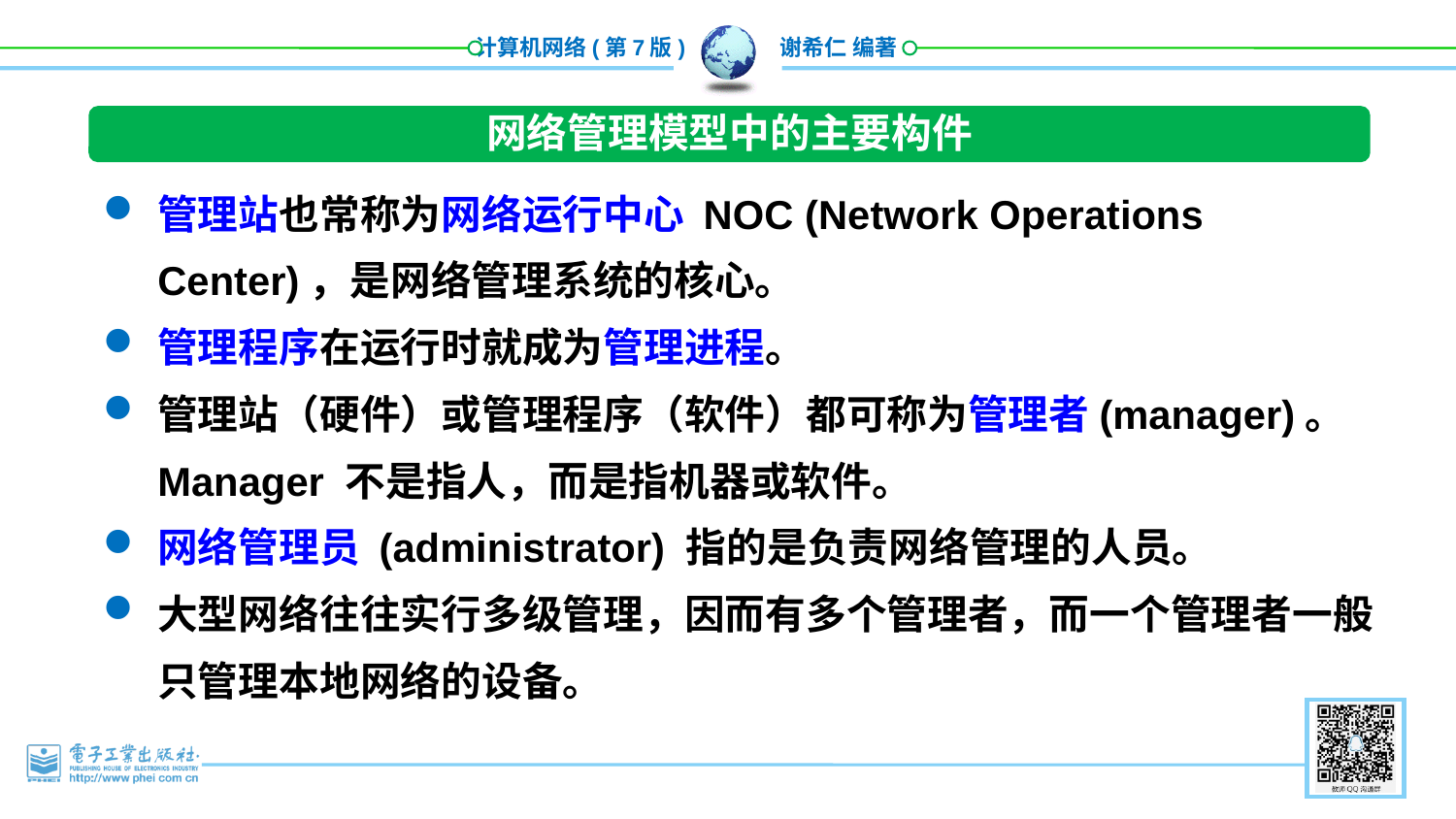

网络管理模型中的主要构件

管理站也常称为网络运行中心 NOC (Network Operations Center)，是网络管理系统的核心。
管理程序在运行时就成为管理进程。
管理站（硬件）或管理程序（软件）都可称为管理者(manager)。Manager 不是指人，而是指机器或软件。
网络管理员 (administrator) 指的是负责网络管理的人员。
大型网络往往实行多级管理，因而有多个管理者，而一个管理者一般只管理本地网络的设备。